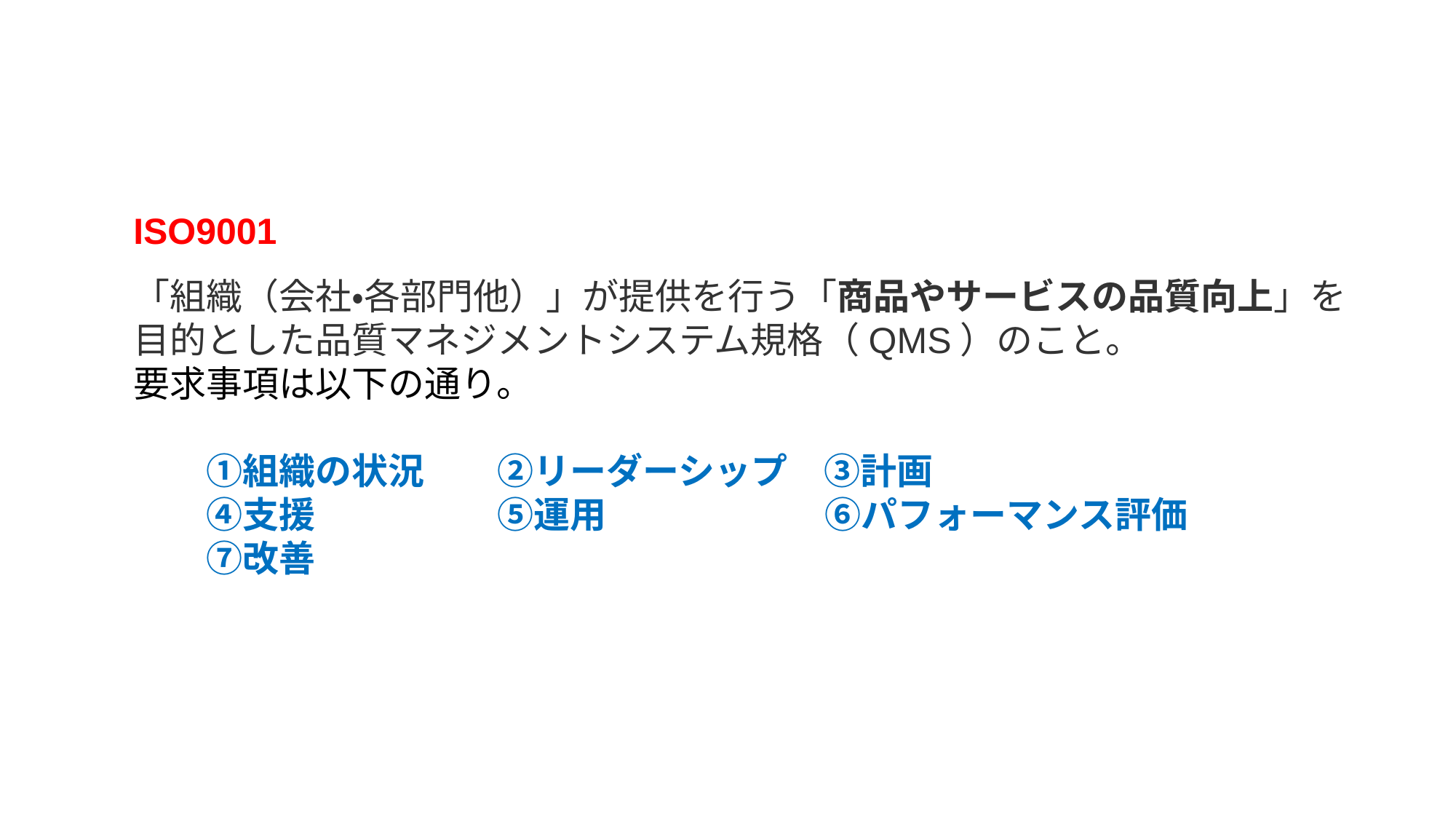

ISO9001

「組織（会社・各部門他）」が提供を行う「商品やサービスの品質向上」を目的とした品質マネジメントシステム規格（QMS）のこと。
要求事項は以下の通り。

　　①組織の状況　　②リーダーシップ　③計画
　　④支援　　　　　⑤運用　　　　　　⑥パフォーマンス評価
　　⑦改善